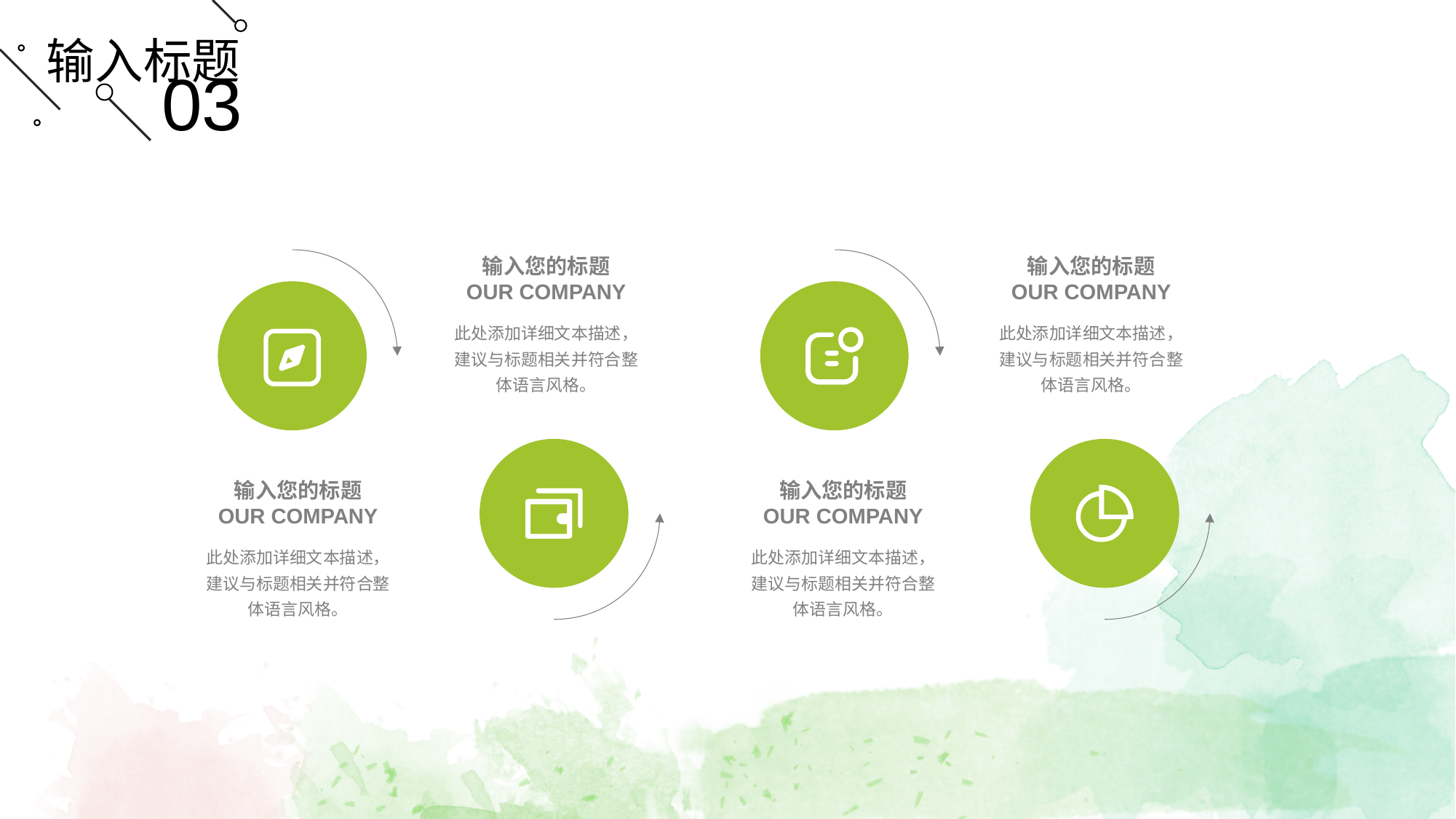

输入标题

03

输入您的标题
OUR COMPANY
此处添加详细文本描述，建议与标题相关并符合整体语言风格。
输入您的标题
OUR COMPANY
此处添加详细文本描述，建议与标题相关并符合整体语言风格。

输入您的标题
OUR COMPANY
此处添加详细文本描述，建议与标题相关并符合整体语言风格。
输入您的标题
OUR COMPANY
此处添加详细文本描述，建议与标题相关并符合整体语言风格。